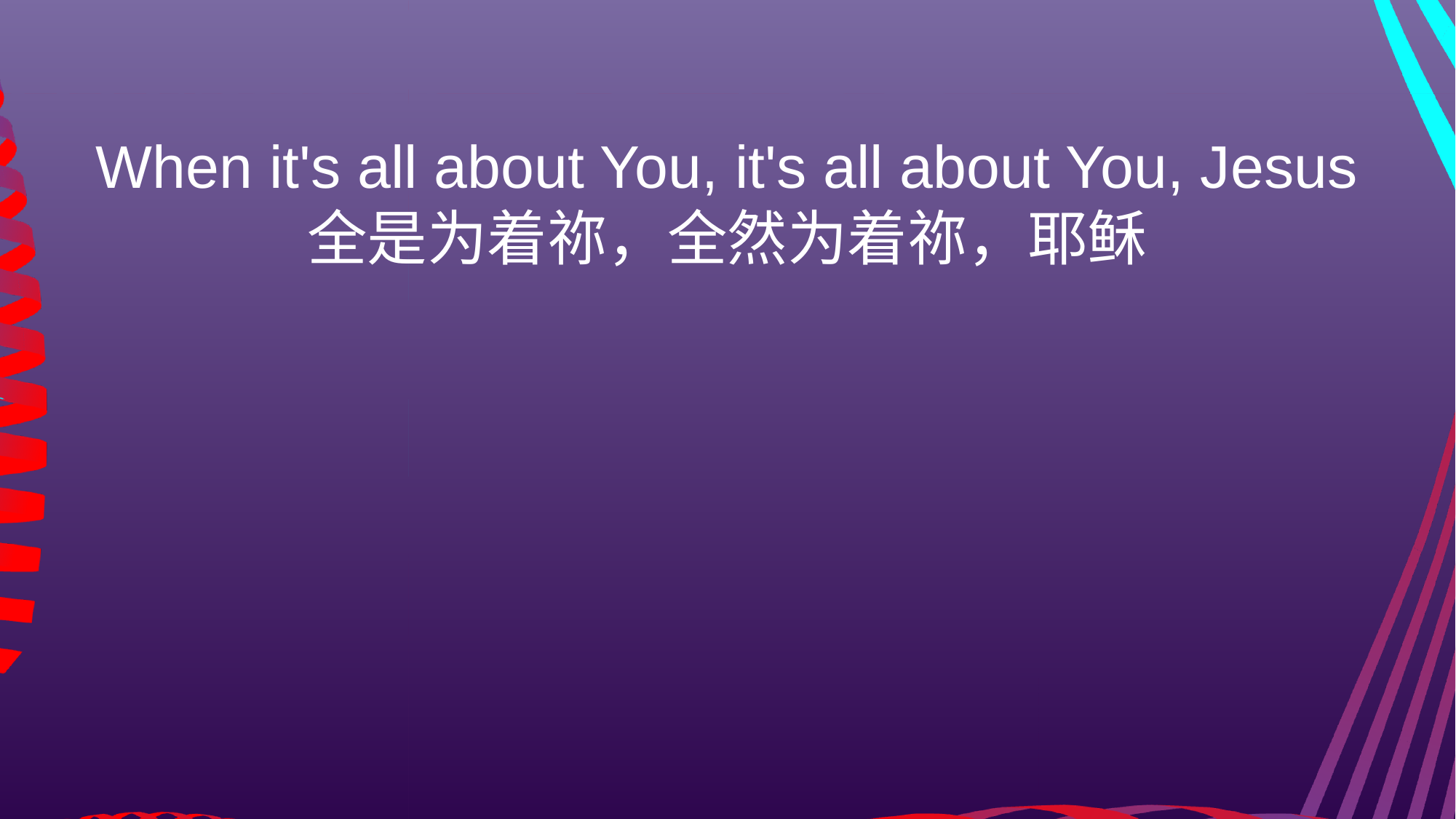

When it's all about You, it's all about You, Jesus
全是为着祢，全然为着祢，耶稣